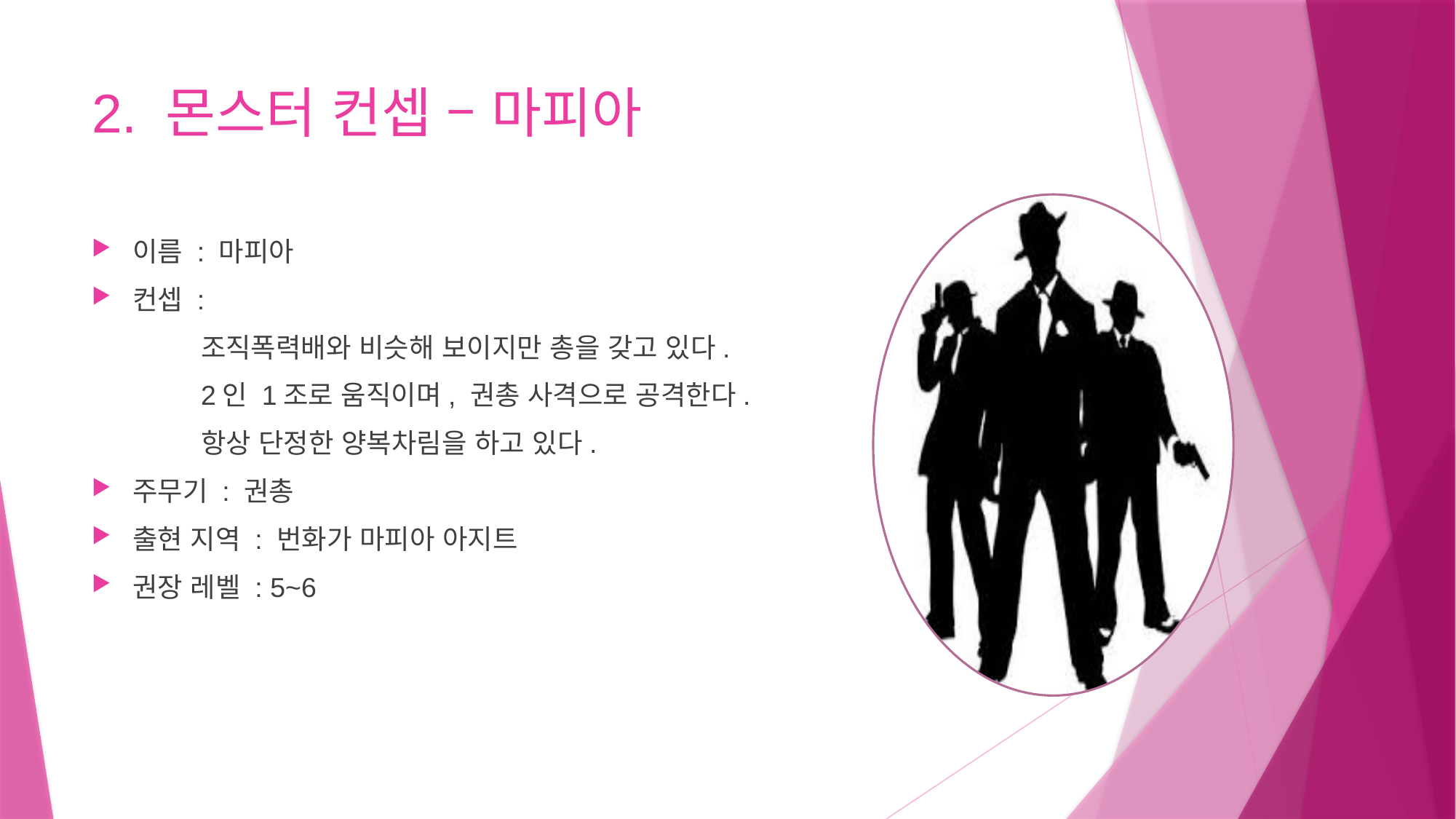

# 2. 몬스터 컨셉 – 마피아

이름 : 마피아
컨셉 :
	조직폭력배와 비슷해 보이지만 총을 갖고 있다.
	2인 1조로 움직이며, 권총 사격으로 공격한다.
	항상 단정한 양복차림을 하고 있다.
주무기 : 권총
출현 지역 : 번화가 마피아 아지트
권장 레벨 : 5~6